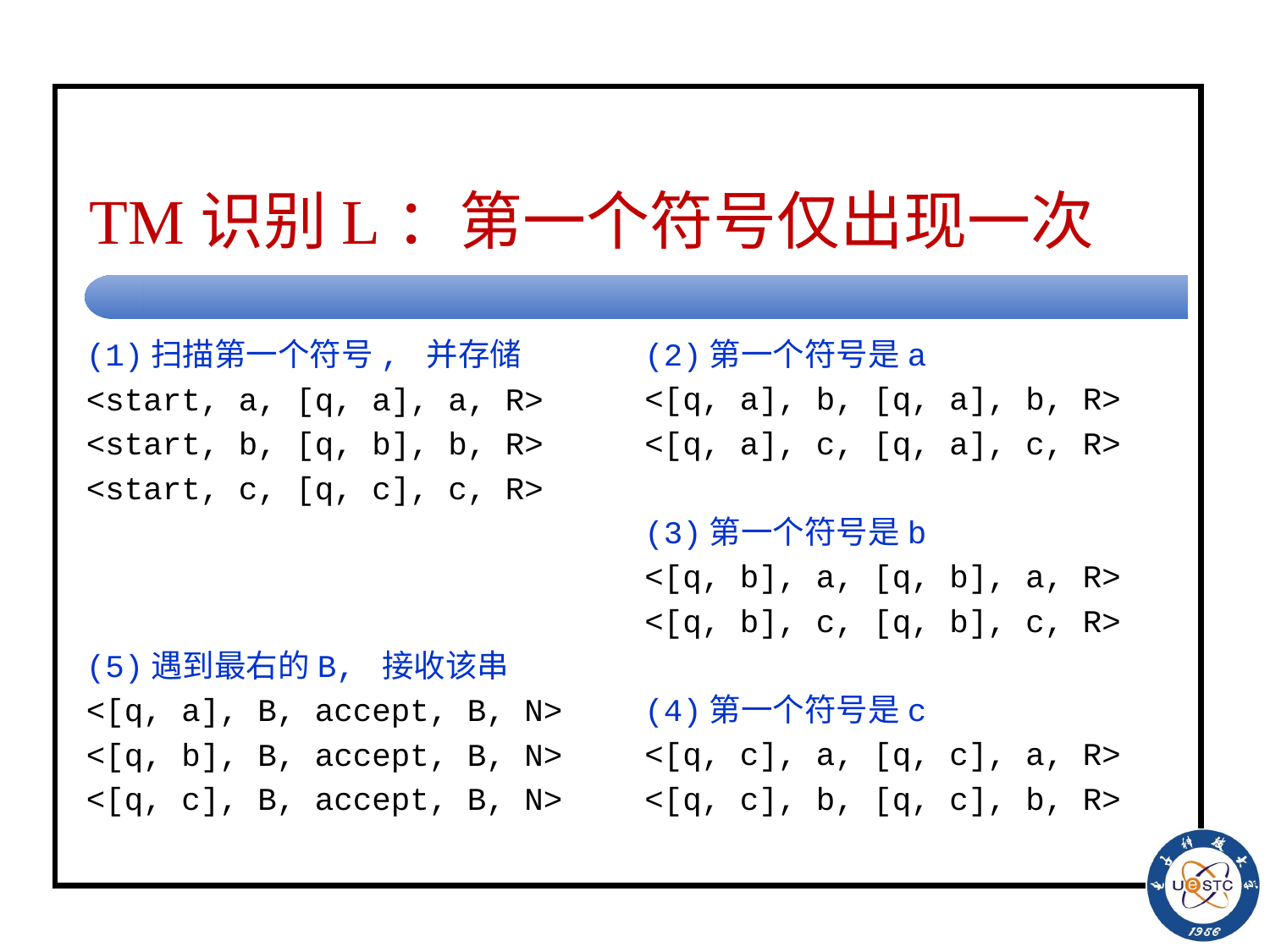

# TM识别L：第一个符号仅出现一次
(1)扫描第一个符号, 并存储
<start, a, [q, a], a, R>
<start, b, [q, b], b, R>
<start, c, [q, c], c, R>

(5)遇到最右的B, 接收该串
<[q, a], B, accept, B, N>
<[q, b], B, accept, B, N>
<[q, c], B, accept, B, N>

(2)第一个符号是a
<[q, a], b, [q, a], b, R>
<[q, a], c, [q, a], c, R>

(3)第一个符号是b
<[q, b], a, [q, b], a, R>
<[q, b], c, [q, b], c, R>

(4)第一个符号是c
<[q, c], a, [q, c], a, R>
<[q, c], b, [q, c], b, R>